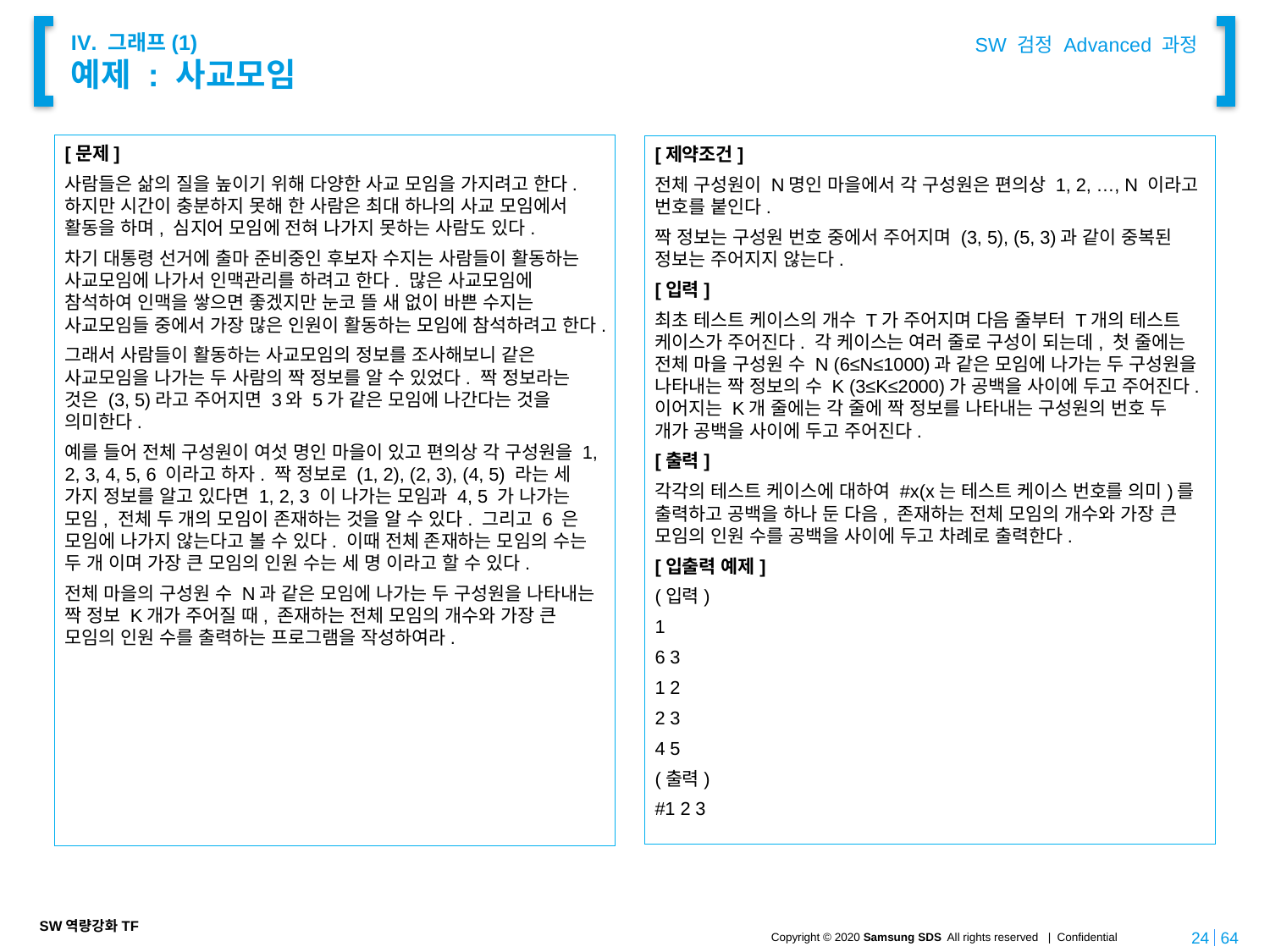

SW 검정 Advanced 과정
# IV. 그래프(1) 예제 : 사교모임
[문제]
사람들은 삶의 질을 높이기 위해 다양한 사교 모임을 가지려고 한다. 하지만 시간이 충분하지 못해 한 사람은 최대 하나의 사교 모임에서 활동을 하며, 심지어 모임에 전혀 나가지 못하는 사람도 있다.
차기 대통령 선거에 출마 준비중인 후보자 수지는 사람들이 활동하는 사교모임에 나가서 인맥관리를 하려고 한다. 많은 사교모임에 참석하여 인맥을 쌓으면 좋겠지만 눈코 뜰 새 없이 바쁜 수지는 사교모임들 중에서 가장 많은 인원이 활동하는 모임에 참석하려고 한다.
그래서 사람들이 활동하는 사교모임의 정보를 조사해보니 같은 사교모임을 나가는 두 사람의 짝 정보를 알 수 있었다. 짝 정보라는 것은 (3, 5)라고 주어지면 3와 5가 같은 모임에 나간다는 것을 의미한다.
예를 들어 전체 구성원이 여섯 명인 마을이 있고 편의상 각 구성원을 1, 2, 3, 4, 5, 6 이라고 하자. 짝 정보로 (1, 2), (2, 3), (4, 5) 라는 세 가지 정보를 알고 있다면 1, 2, 3 이 나가는 모임과 4, 5 가 나가는 모임, 전체 두 개의 모임이 존재하는 것을 알 수 있다. 그리고 6 은 모임에 나가지 않는다고 볼 수 있다. 이때 전체 존재하는 모임의 수는 두 개 이며 가장 큰 모임의 인원 수는 세 명 이라고 할 수 있다.
전체 마을의 구성원 수 N과 같은 모임에 나가는 두 구성원을 나타내는 짝 정보 K개가 주어질 때, 존재하는 전체 모임의 개수와 가장 큰 모임의 인원 수를 출력하는 프로그램을 작성하여라.
[제약조건]
전체 구성원이 N명인 마을에서 각 구성원은 편의상 1, 2, …, N 이라고 번호를 붙인다.
짝 정보는 구성원 번호 중에서 주어지며 (3, 5), (5, 3)과 같이 중복된 정보는 주어지지 않는다.
[입력]
최초 테스트 케이스의 개수 T가 주어지며 다음 줄부터 T개의 테스트 케이스가 주어진다. 각 케이스는 여러 줄로 구성이 되는데, 첫 줄에는 전체 마을 구성원 수 N (6≤N≤1000)과 같은 모임에 나가는 두 구성원을 나타내는 짝 정보의 수 K (3≤K≤2000)가 공백을 사이에 두고 주어진다. 이어지는 K개 줄에는 각 줄에 짝 정보를 나타내는 구성원의 번호 두 개가 공백을 사이에 두고 주어진다.
[출력]
각각의 테스트 케이스에 대하여 #x(x는 테스트 케이스 번호를 의미)를 출력하고 공백을 하나 둔 다음, 존재하는 전체 모임의 개수와 가장 큰 모임의 인원 수를 공백을 사이에 두고 차례로 출력한다.
[입출력 예제]
(입력)
1
6 3
1 2
2 3
4 5
(출력)
#1 2 3